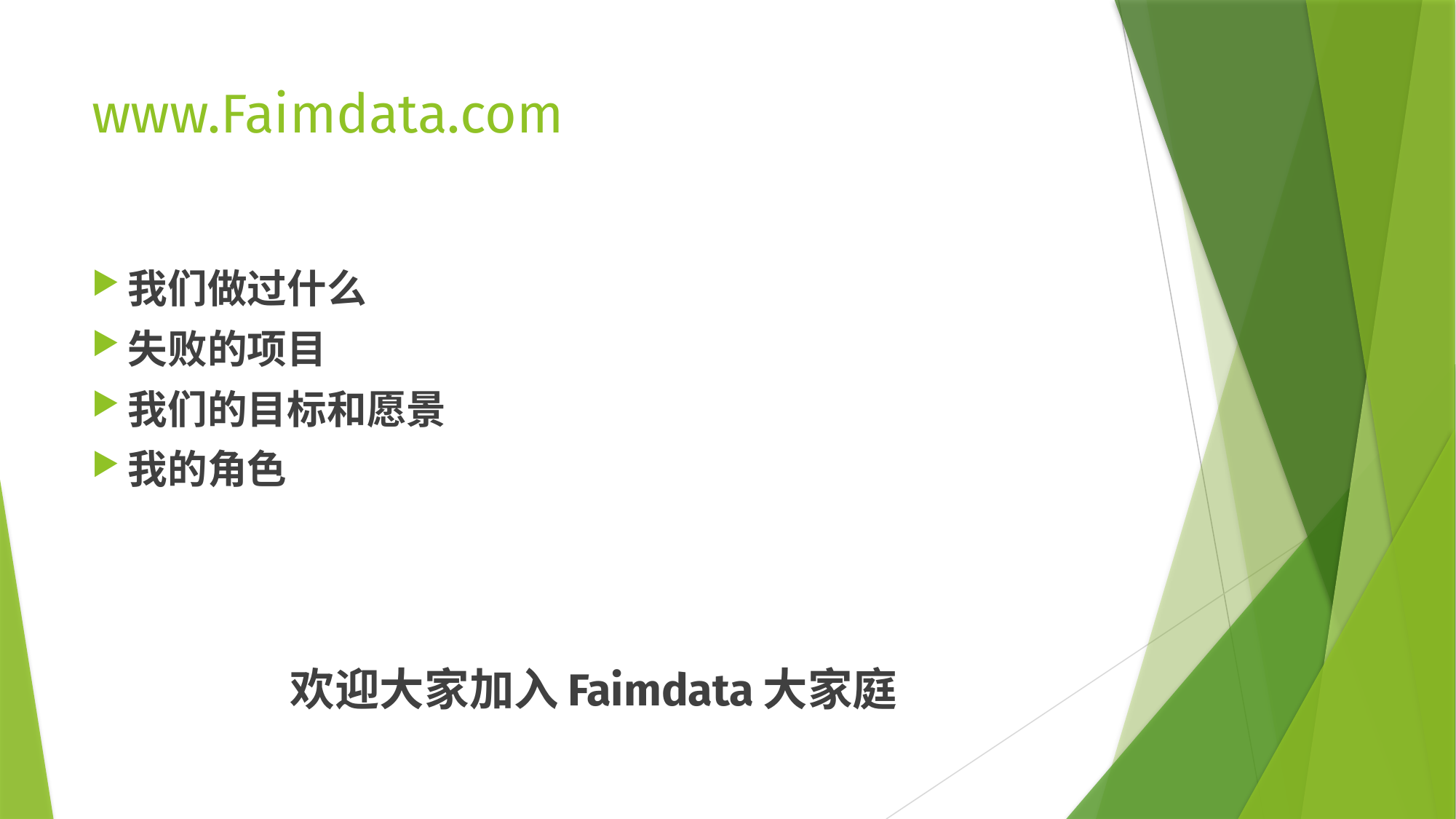

# www.Faimdata.com
我们做过什么
失败的项目
我们的目标和愿景
我的角色

欢迎大家加入Faimdata大家庭